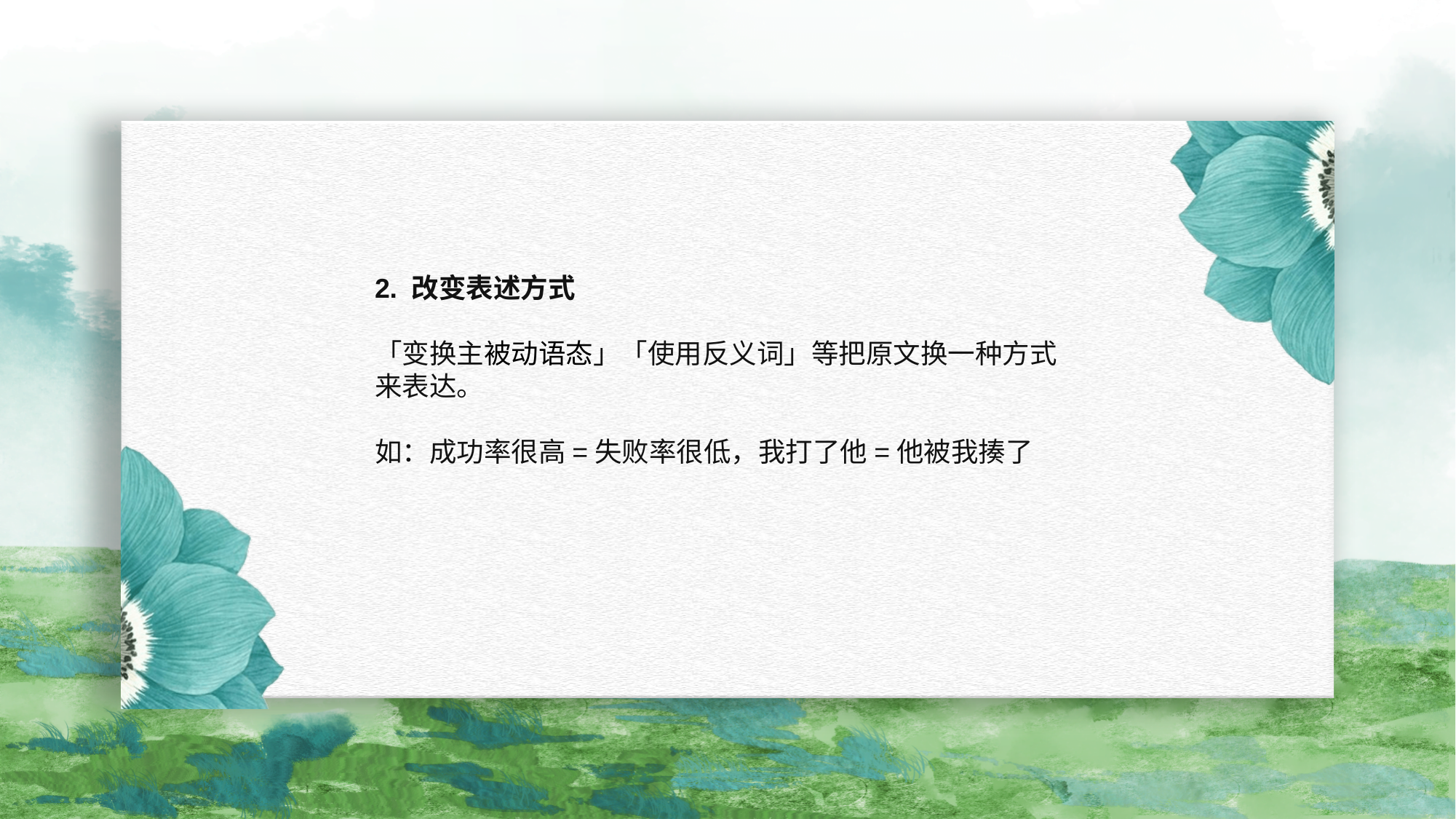

2. 改变表述方式

「变换主被动语态」「使用反义词」等把原文换一种方式来表达。

如：成功率很高=失败率很低，我打了他=他被我揍了